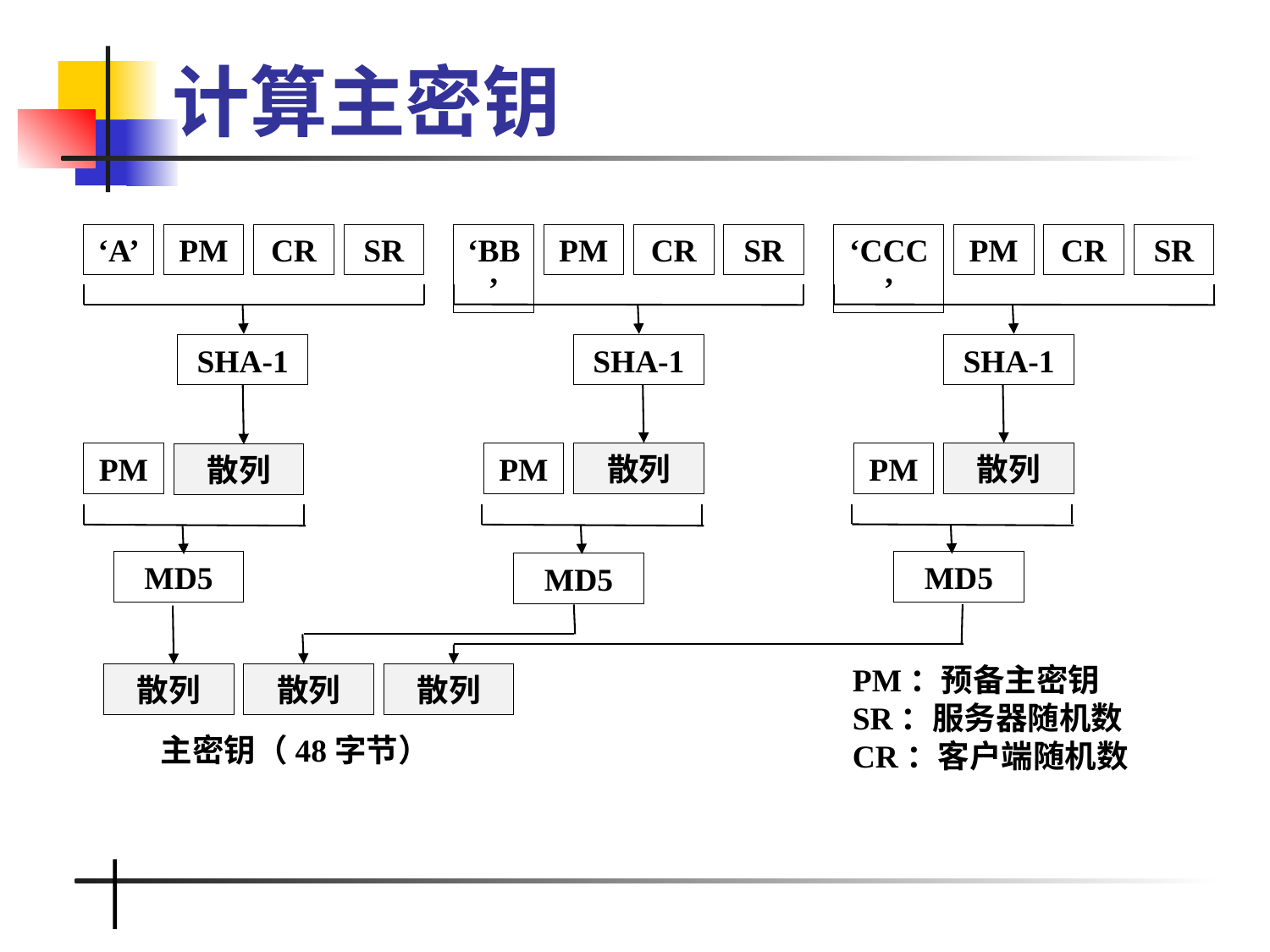

# 计算主密钥
‘A’
PM
CR
SR
‘BB’
PM
CR
SR
‘CCC’
PM
CR
SR
SHA-1
SHA-1
SHA-1
PM
PM
散列
PM
散列
散列
MD5
MD5
MD5
PM：预备主密钥
SR：服务器随机数
CR：客户端随机数
散列
散列
散列
主密钥（48字节）